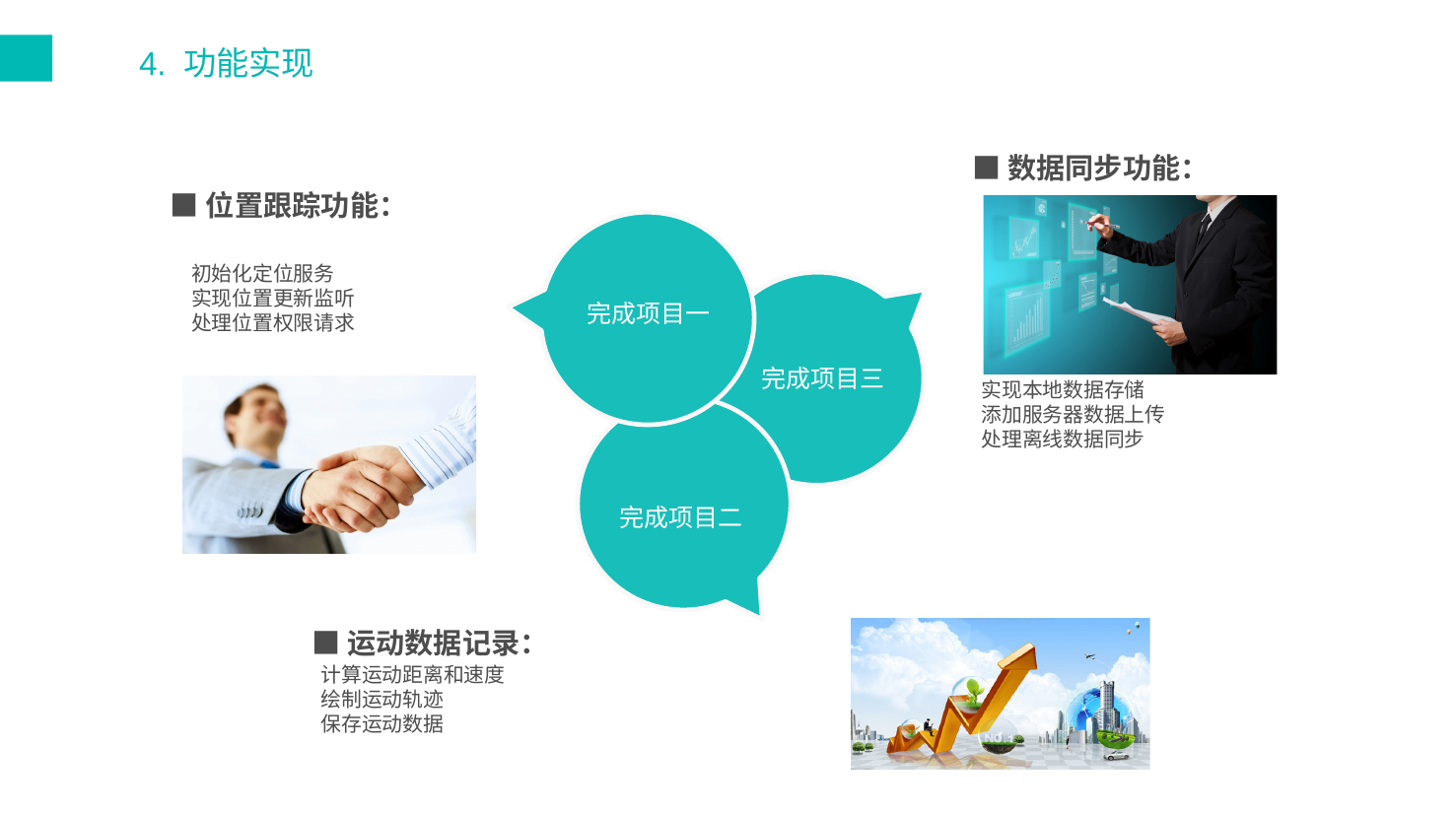

4. 功能实现
■数据同步功能：
■位置跟踪功能：

初始化定位服务
实现位置更新监听
处理位置权限请求
完成项目一
完成项目三
实现本地数据存储
添加服务器数据上传
处理离线数据同步

完成项目二

■运动数据记录：

计算运动距离和速度
绘制运动轨迹
保存运动数据